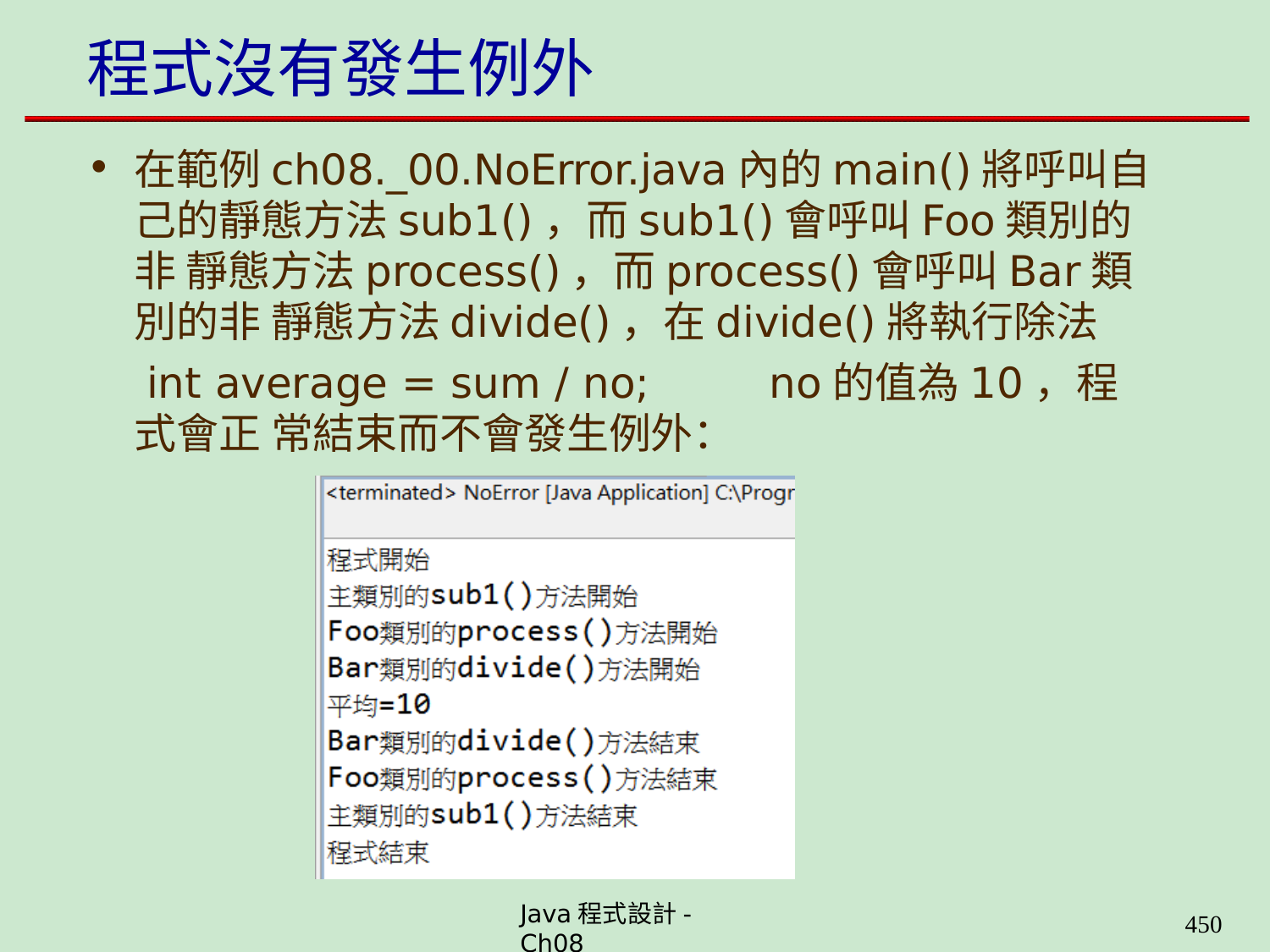

# 程式沒有發生例外
在範例ch08._00.NoError.java內的main()將呼叫自 己的靜態方法sub1()，而sub1()會呼叫Foo類別的非 靜態方法process()，而process()會呼叫Bar類別的非 靜態方法divide()，在divide()將執行除法
int average = sum / no;	no的值為10，程式會正 常結束而不會發生例外：

Java程式設計-Ch08
450